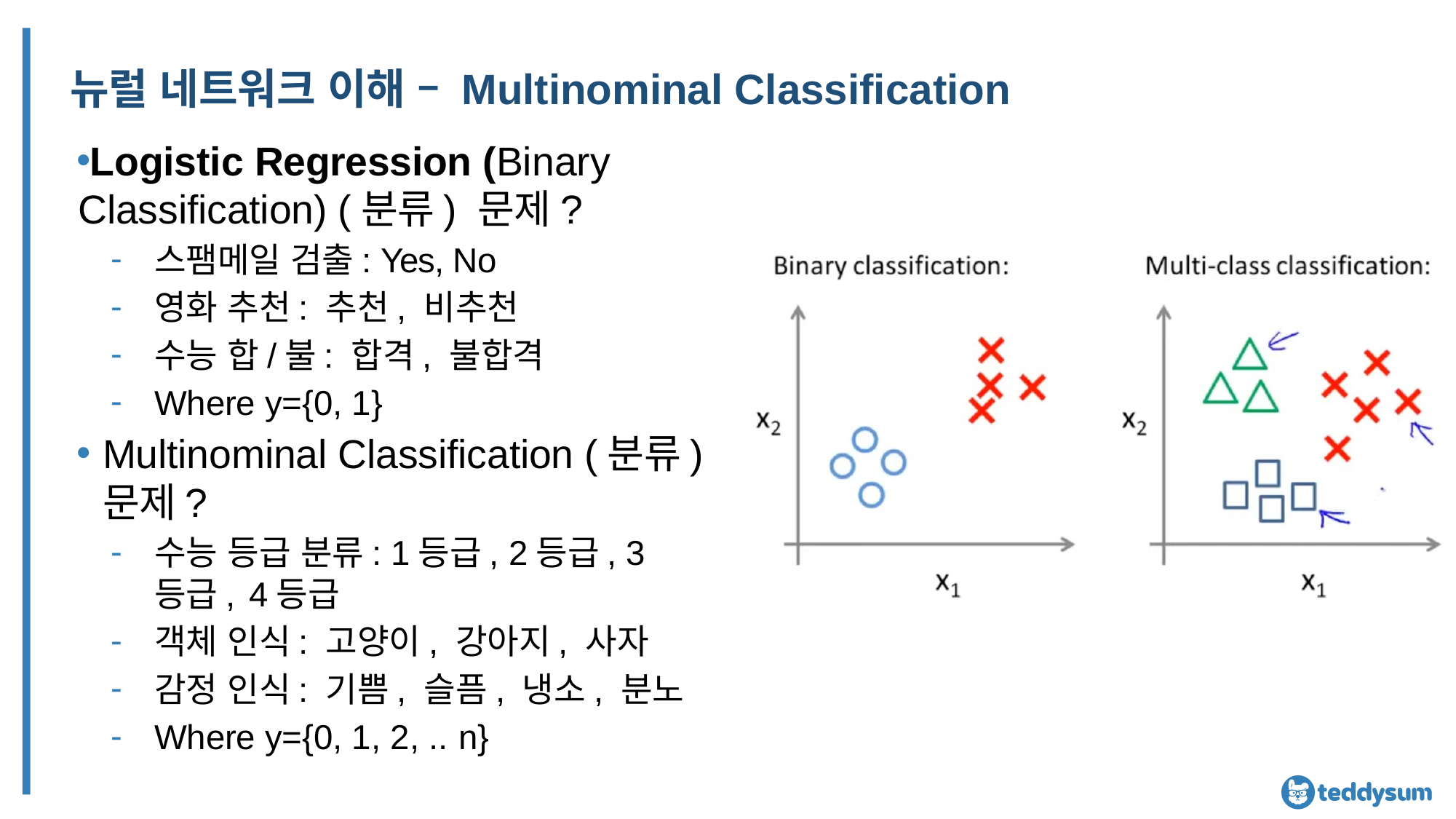

# 뉴럴 네트워크 이해 – Multinominal Classification
Logistic Regression (Binary Classification) (분류) 문제?
스팸메일 검출: Yes, No
영화 추천: 추천, 비추천
수능 합/불: 합격, 불합격
Where y={0, 1}
Multinominal Classification (분류) 문제?
수능 등급 분류: 1등급, 2등급, 3등급, 4등급
객체 인식: 고양이, 강아지, 사자
감정 인식: 기쁨, 슬픔, 냉소, 분노
Where y={0, 1, 2, .. n}